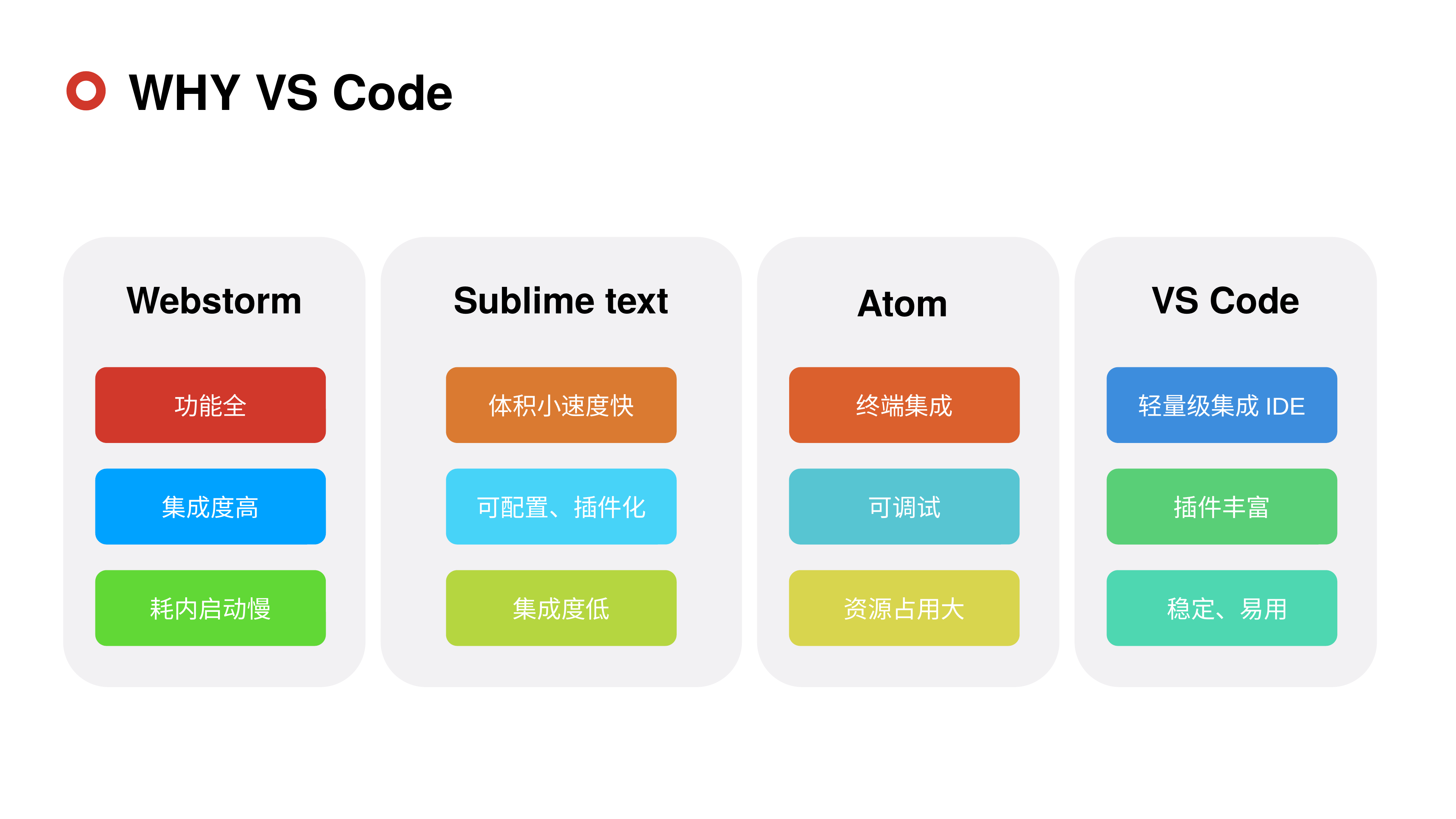

WHY VS Code

Webstorm
Sublime text
VS Code
Atom

功能全
体积小速度快
终端集成
轻量级集成IDE

集成度高
可配置、插件化
可调试
插件丰富

耗内启动慢
集成度低
资源占用大
 稳定、易用